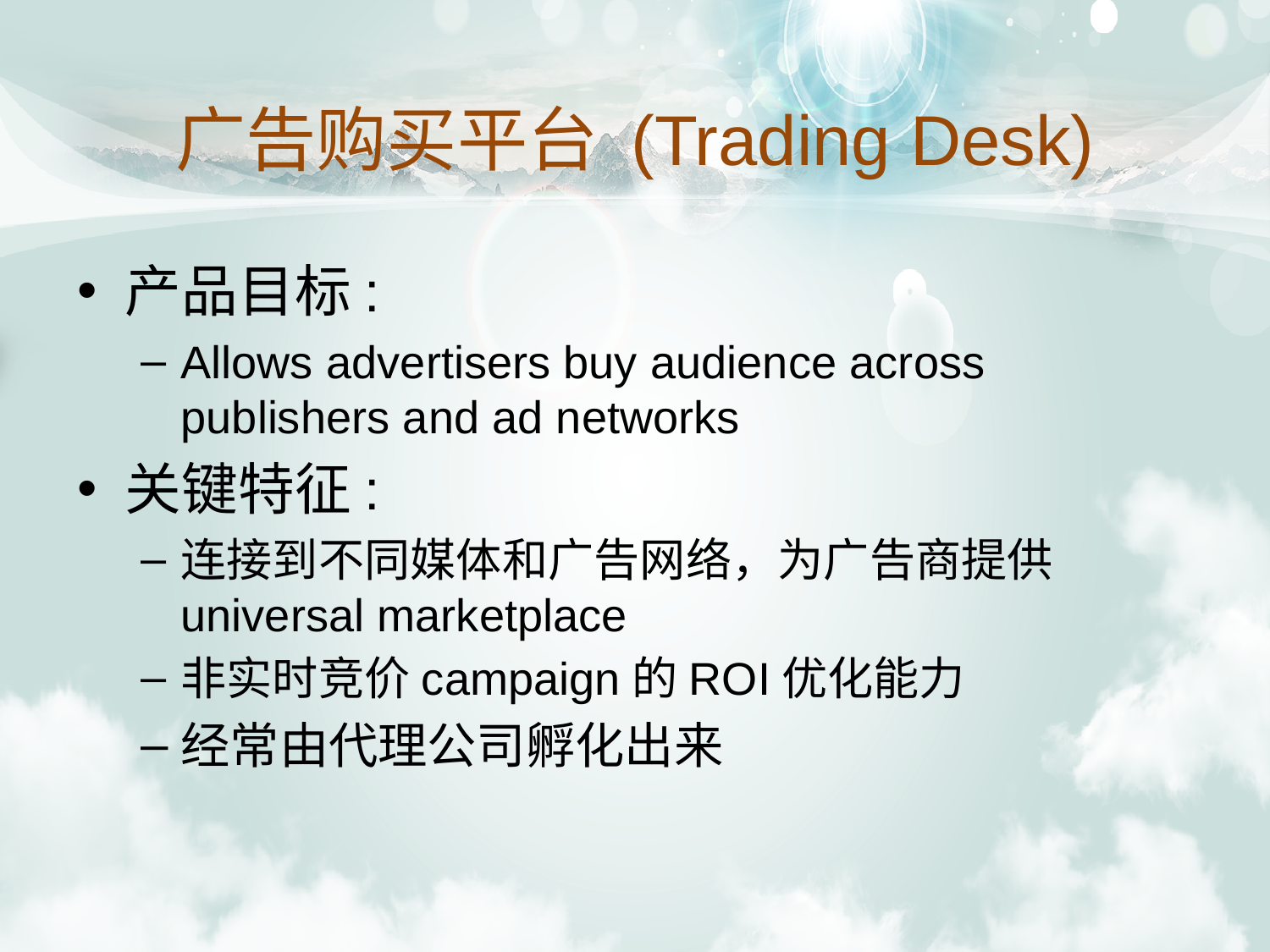

# 广告购买平台 (Trading Desk)
产品目标:
Allows advertisers buy audience across publishers and ad networks
关键特征:
连接到不同媒体和广告网络，为广告商提供universal marketplace
非实时竞价campaign的ROI优化能力
经常由代理公司孵化出来